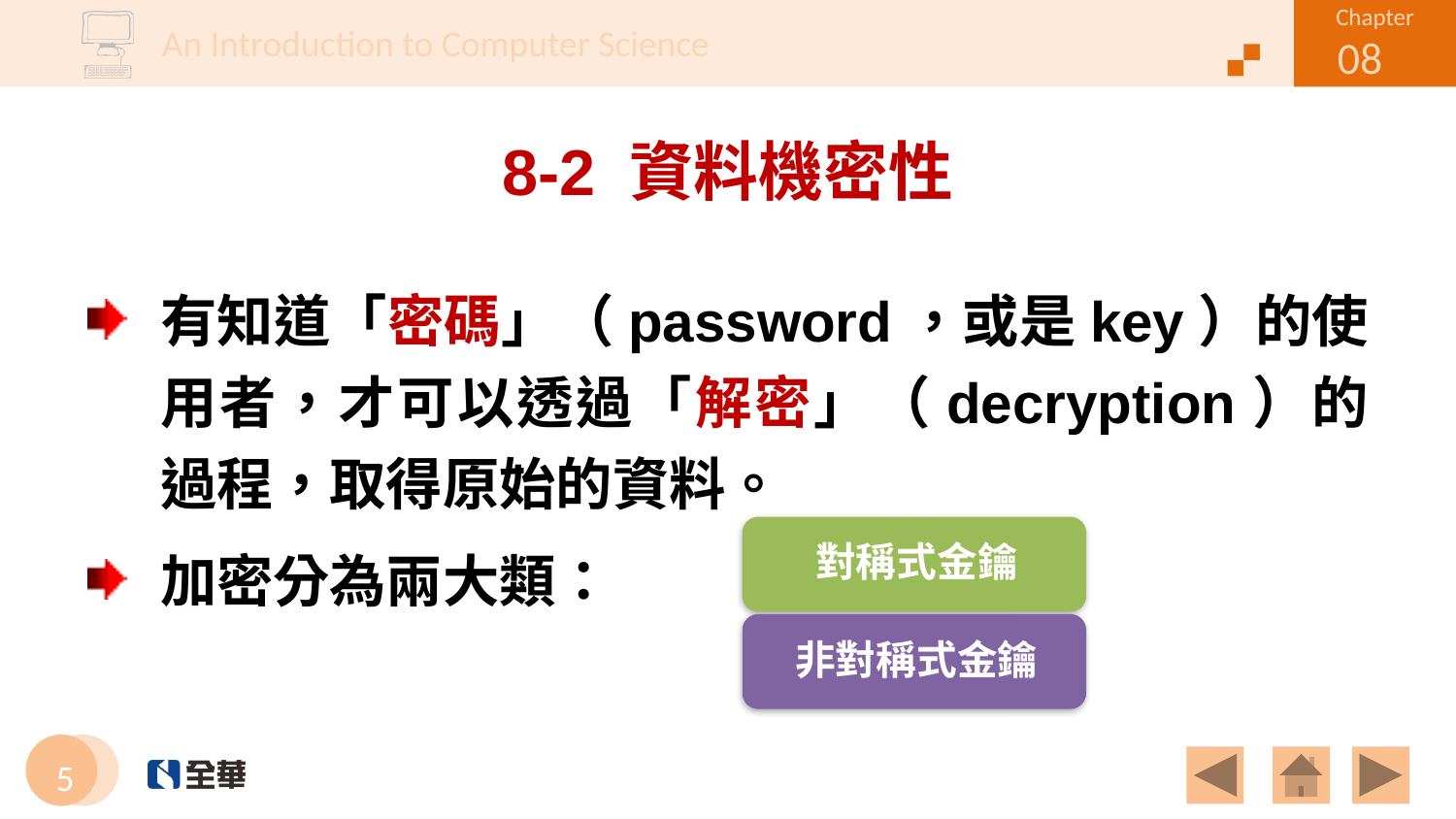

# 8-2 資料機密性
有知道「密碼」（password，或是key）的使用者，才可以透過「解密」（decryption）的過程，取得原始的資料。
加密分為兩大類：

對稱式金鑰
非對稱式金鑰